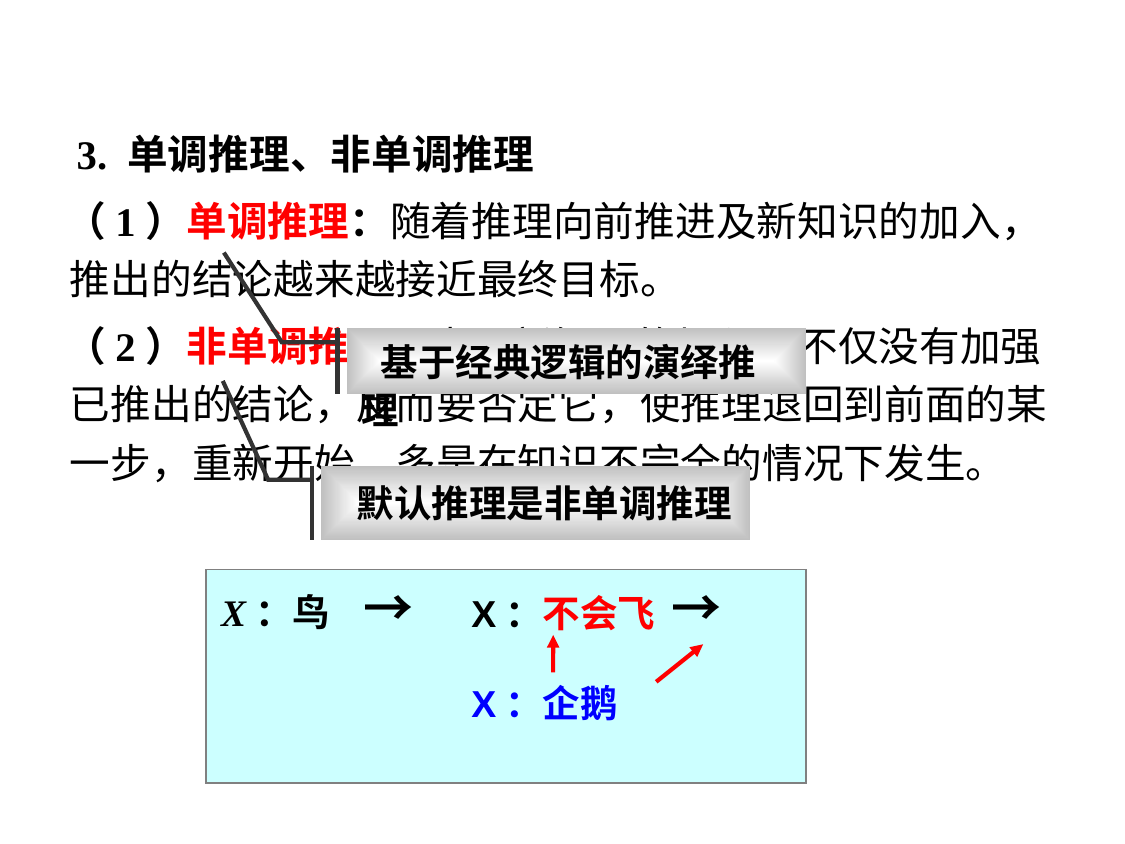

3. 单调推理、非单调推理
 （1）单调推理：随着推理向前推进及新知识的加入，推出的结论越来越接近最终目标。
 （2）非单调推理：由于新知识的加入，不仅没有加强已推出的结论，反而要否定它，使推理退回到前面的某一步，重新开始。多是在知识不完全的情况下发生。

 基于经典逻辑的演绎推理
 默认推理是非单调推理
X：鸟    →      X：会飞      →
                  X:  企鹅

X：不会飞

X：企鹅